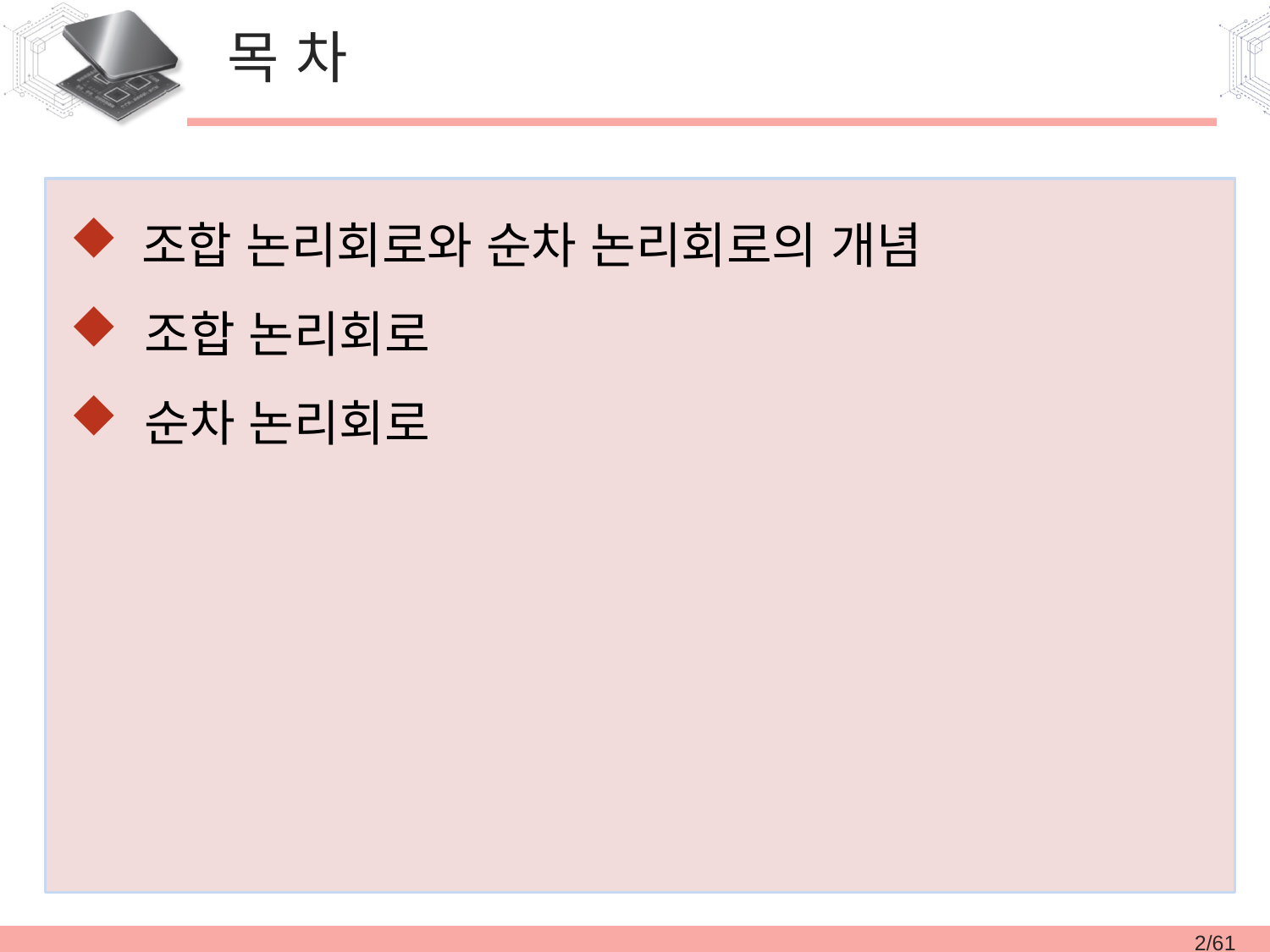

# 목 차
 조합 논리회로와 순차 논리회로의 개념
 조합 논리회로
 순차 논리회로